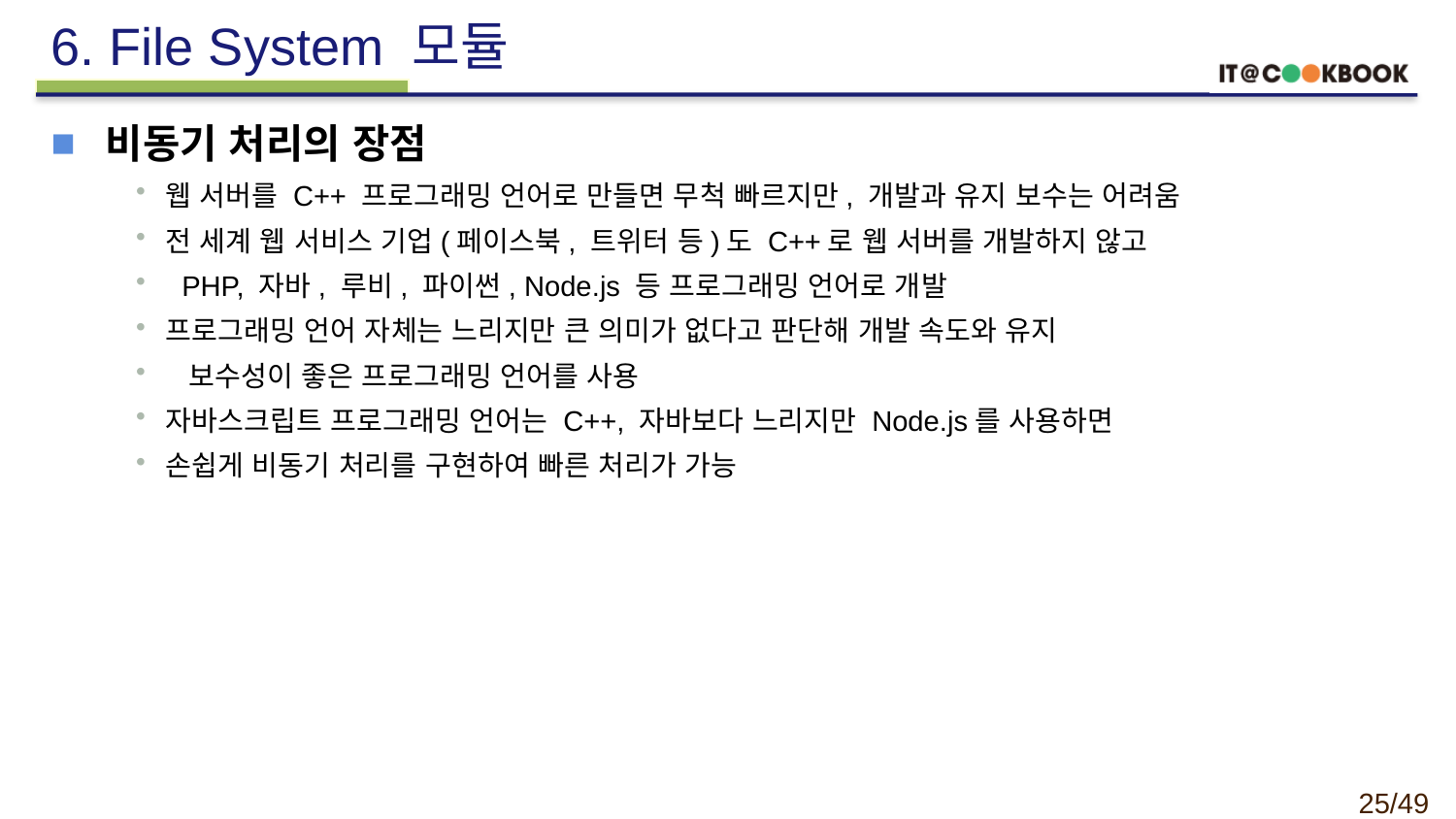

# 6. File System 모듈
비동기 처리의 장점
웹 서버를 C++ 프로그래밍 언어로 만들면 무척 빠르지만, 개발과 유지 보수는 어려움
전 세계 웹 서비스 기업(페이스북, 트위터 등)도 C++로 웹 서버를 개발하지 않고
  PHP, 자바, 루비, 파이썬, Node.js 등 프로그래밍 언어로 개발
프로그래밍 언어 자체는 느리지만 큰 의미가 없다고 판단해 개발 속도와 유지
  보수성이 좋은 프로그래밍 언어를 사용
자바스크립트 프로그래밍 언어는 C++, 자바보다 느리지만 Node.js를 사용하면
손쉽게 비동기 처리를 구현하여 빠른 처리가 가능